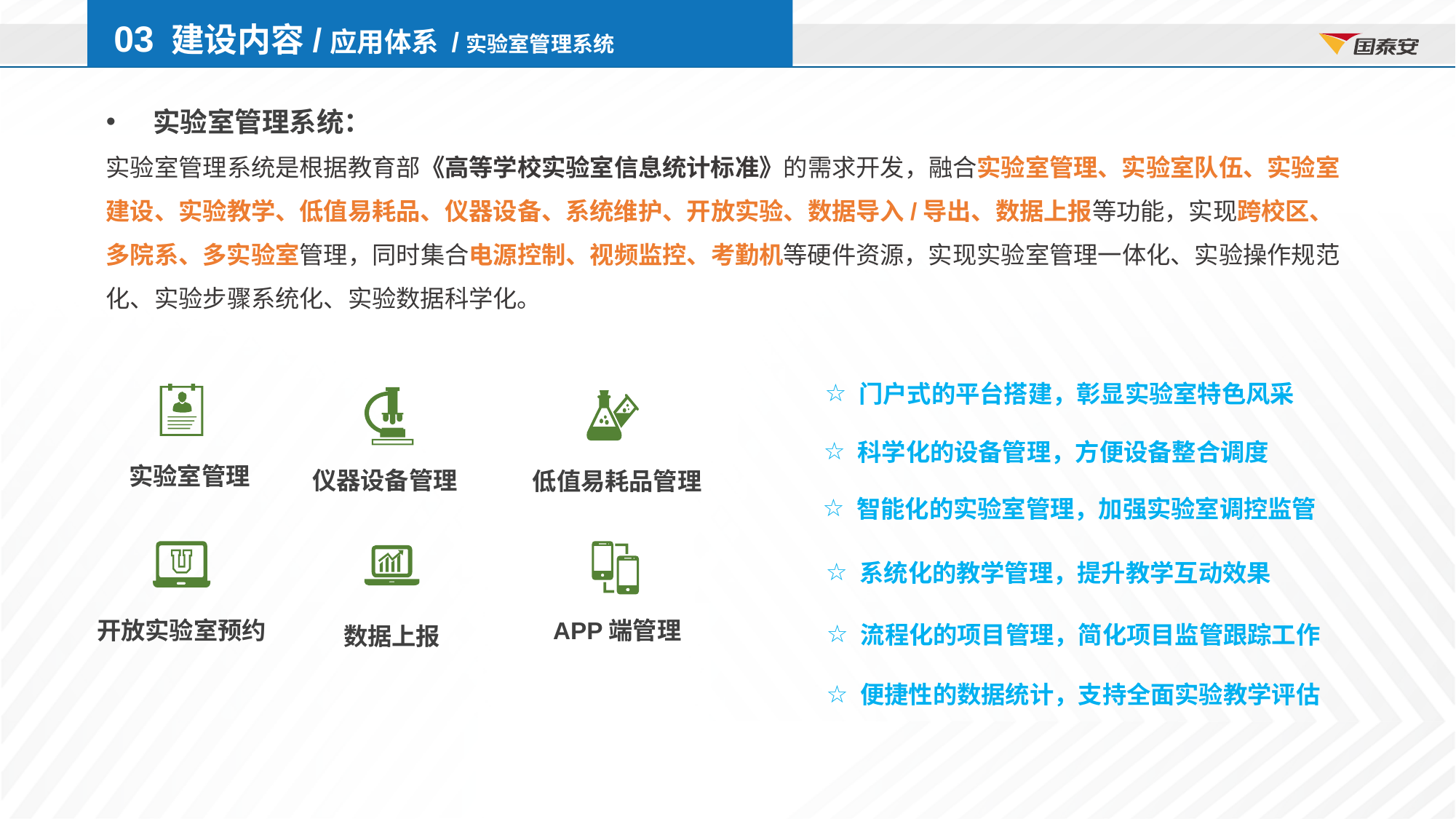

03 建设内容/应用体系 /实验室管理系统
 实验室管理系统：
实验室管理系统是根据教育部《高等学校实验室信息统计标准》的需求开发，融合实验室管理、实验室队伍、实验室建设、实验教学、低值易耗品、仪器设备、系统维护、开放实验、数据导入/导出、数据上报等功能，实现跨校区、多院系、多实验室管理，同时集合电源控制、视频监控、考勤机等硬件资源，实现实验室管理一体化、实验操作规范化、实验步骤系统化、实验数据科学化。
门户式的平台搭建，彰显实验室特色风采

科学化的设备管理，方便设备整合调度
实验室管理
仪器设备管理
低值易耗品管理
智能化的实验室管理，加强实验室调控监管

系统化的教学管理，提升教学互动效果
开放实验室预约
APP端管理
数据上报
流程化的项目管理，简化项目监管跟踪工作
便捷性的数据统计，支持全面实验教学评估